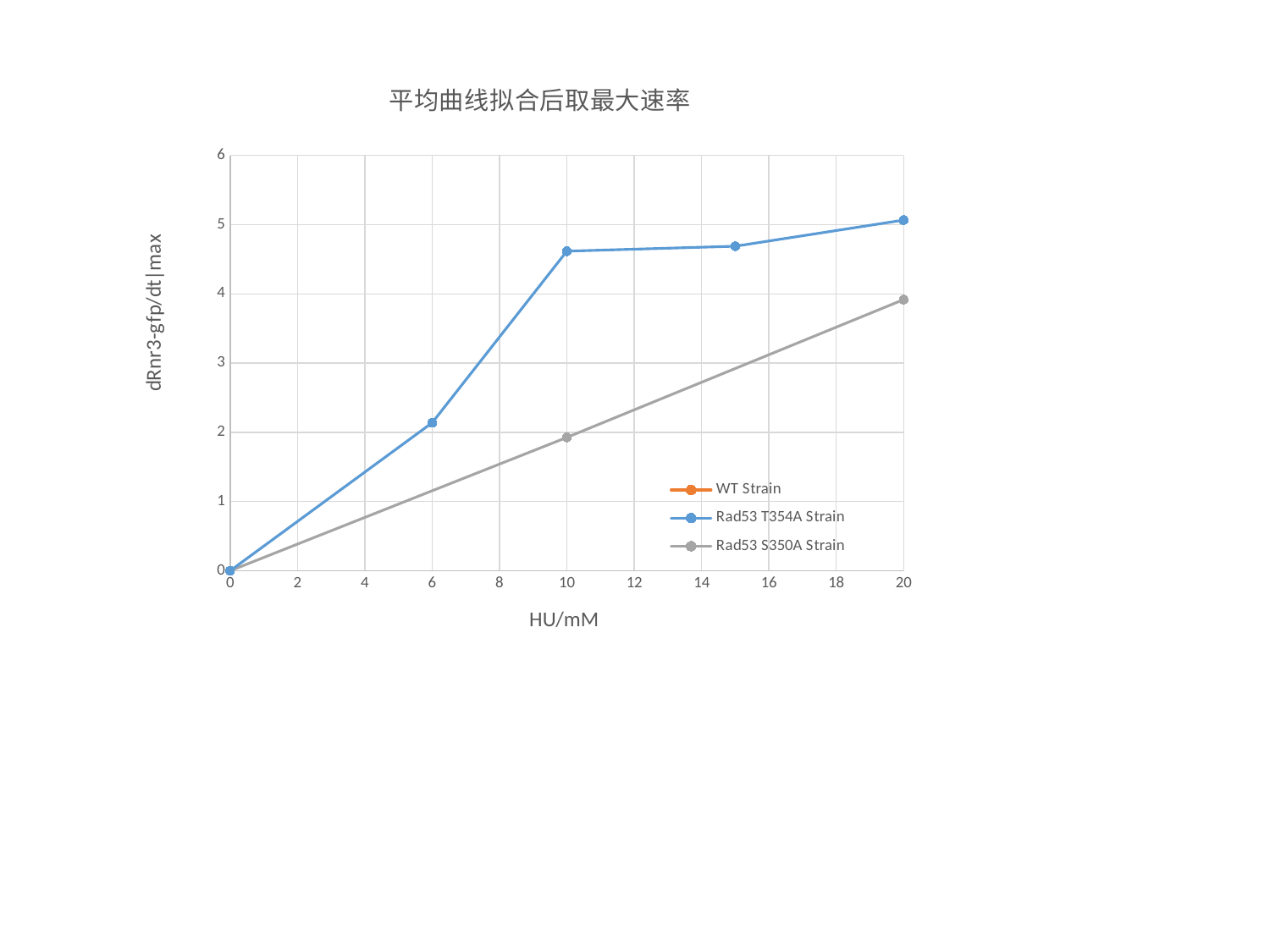

### Chart: 平均曲线拟合后取最大速率

| Category |  |  |  |
|---|---|---|---|